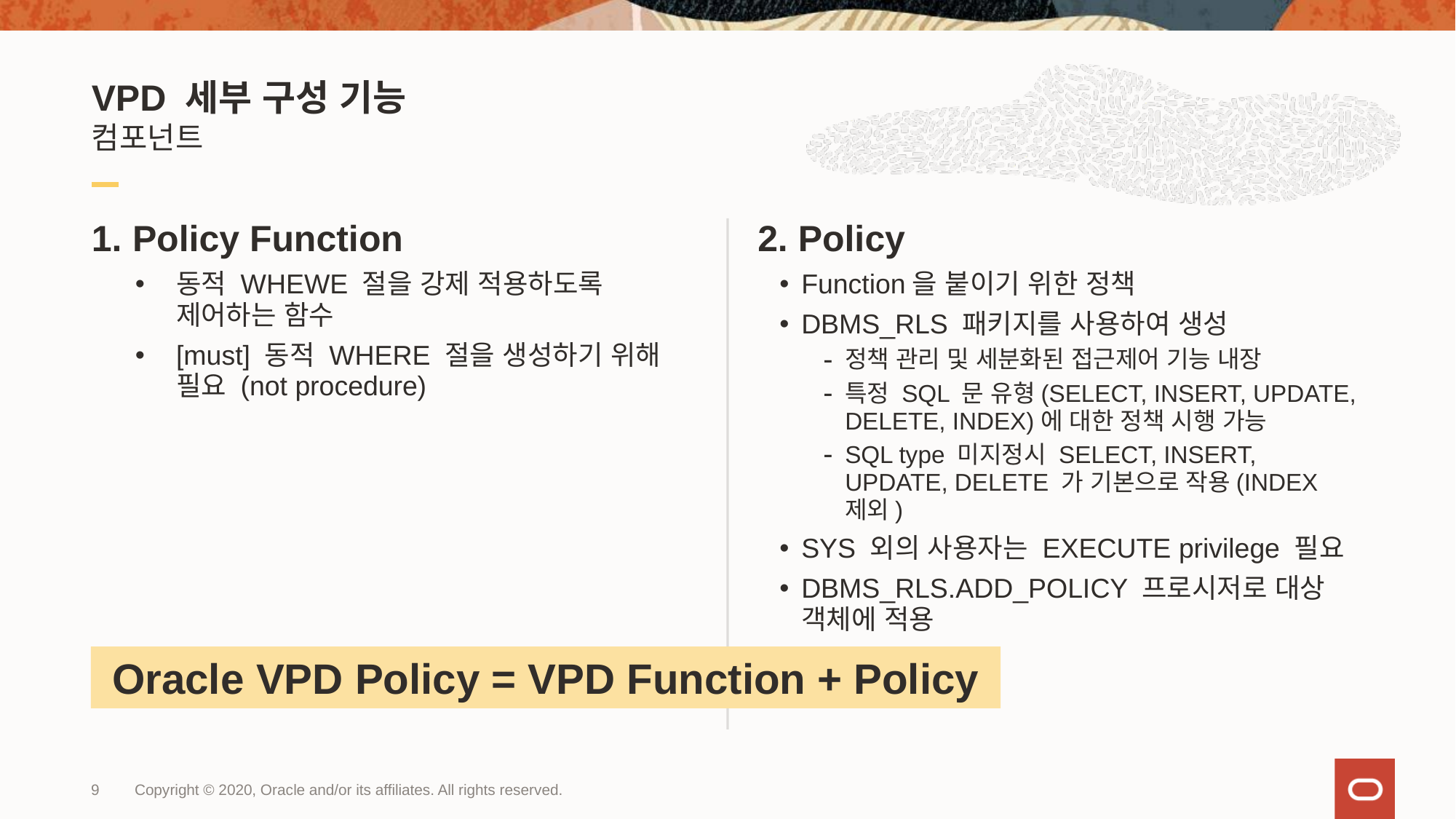

# VPD 세부 구성 기능
컴포넌트
Policy Function
동적 WHEWE 절을 강제 적용하도록 제어하는 함수
[must] 동적 WHERE 절을 생성하기 위해 필요 (not procedure)

2. Policy
Function을 붙이기 위한 정책
DBMS_RLS 패키지를 사용하여 생성
정책 관리 및 세분화된 접근제어 기능 내장
특정 SQL 문 유형(SELECT, INSERT, UPDATE, DELETE, INDEX)에 대한 정책 시행 가능
SQL type 미지정시 SELECT, INSERT, UPDATE, DELETE 가 기본으로 작용(INDEX 제외)
SYS 외의 사용자는 EXECUTE privilege 필요
DBMS_RLS.ADD_POLICY 프로시저로 대상 객체에 적용
Oracle VPD Policy = VPD Function + Policy
9
Copyright © 2020, Oracle and/or its affiliates. All rights reserved.